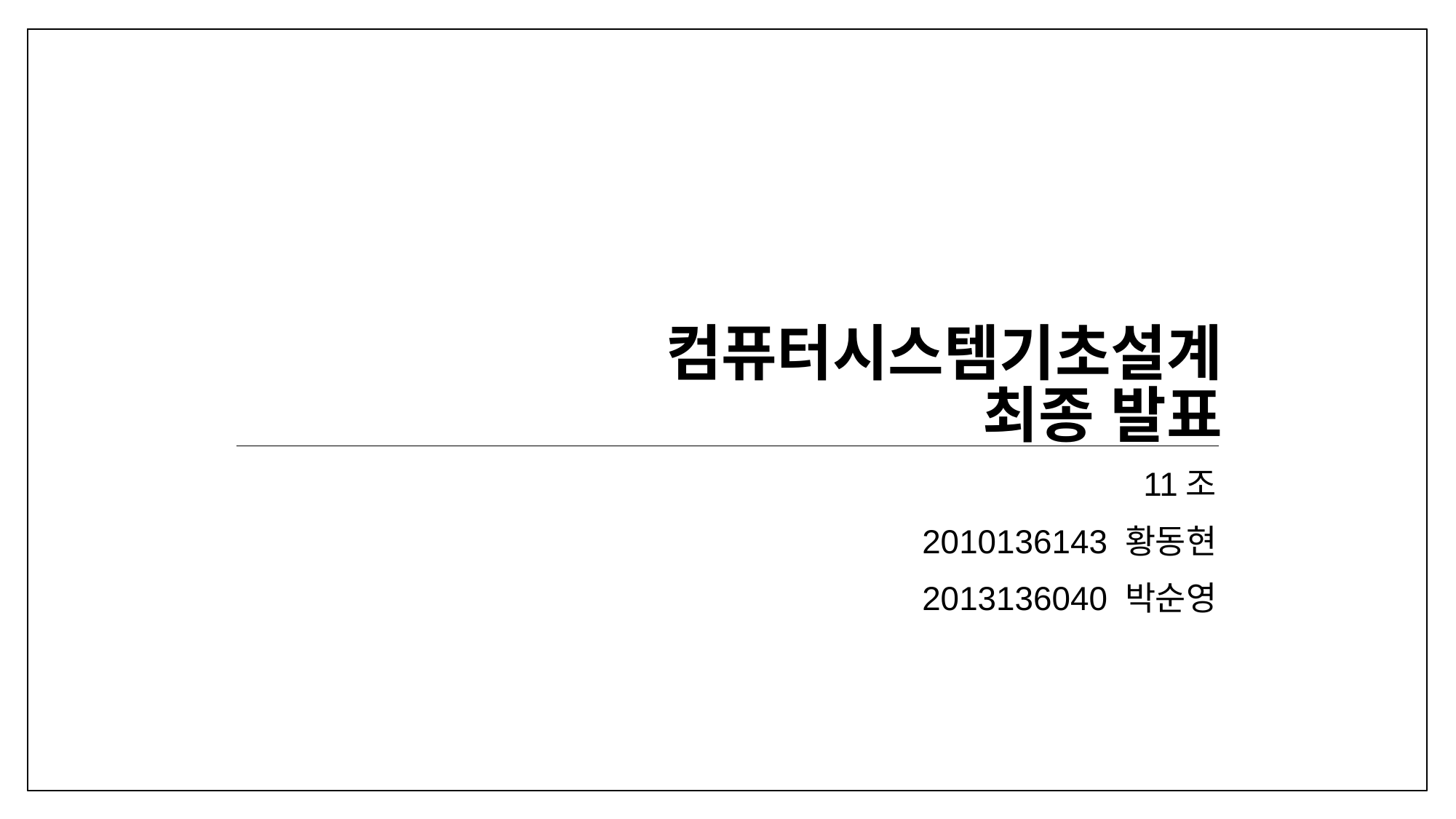

# 컴퓨터시스템기초설계 최종 발표
11조
2010136143 황동현
2013136040 박순영